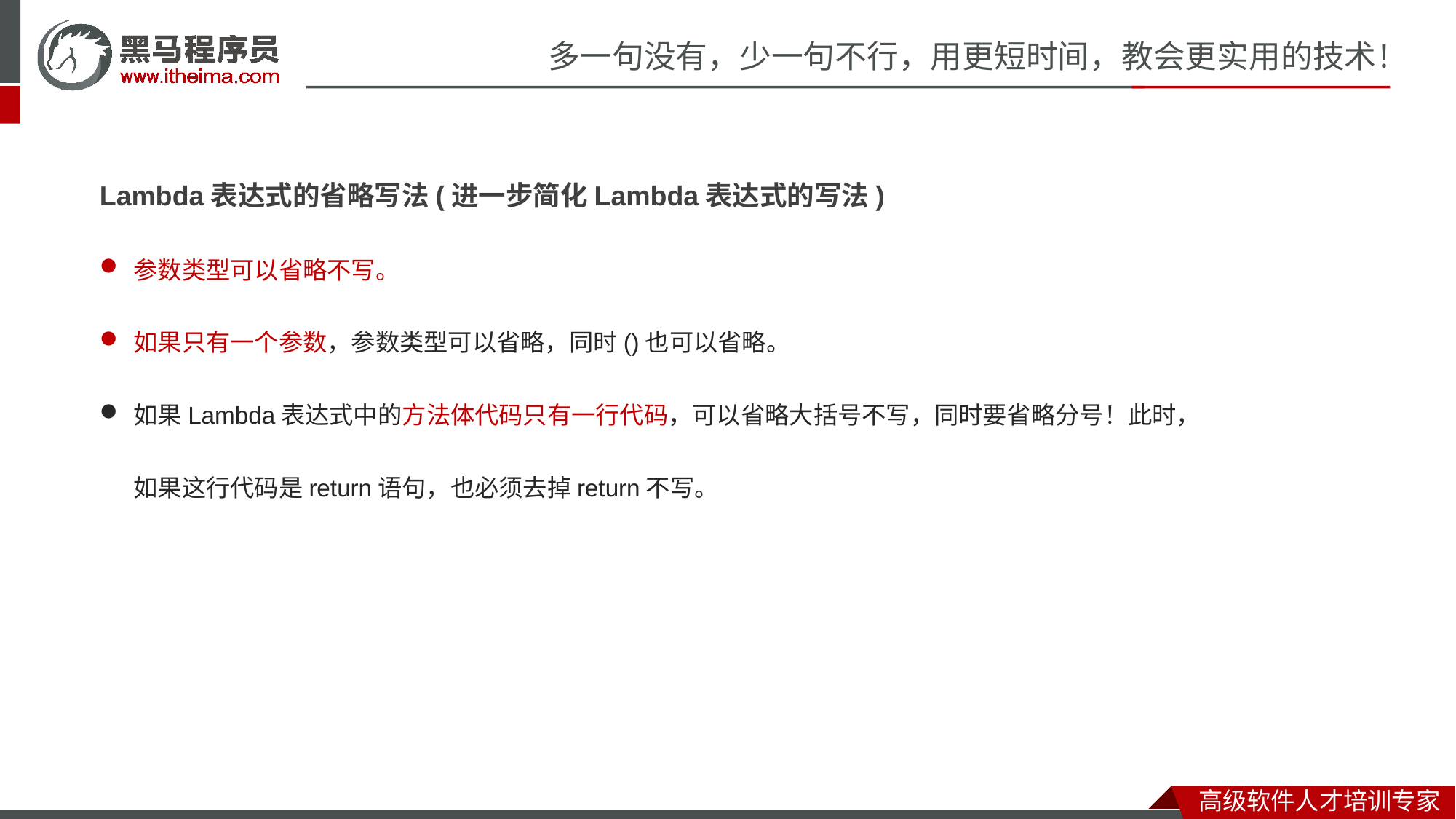

Lambda表达式的省略写法(进一步简化Lambda表达式的写法)
参数类型可以省略不写。
如果只有一个参数，参数类型可以省略，同时()也可以省略。
如果Lambda表达式中的方法体代码只有一行代码，可以省略大括号不写，同时要省略分号！此时，如果这行代码是return语句，也必须去掉return不写。